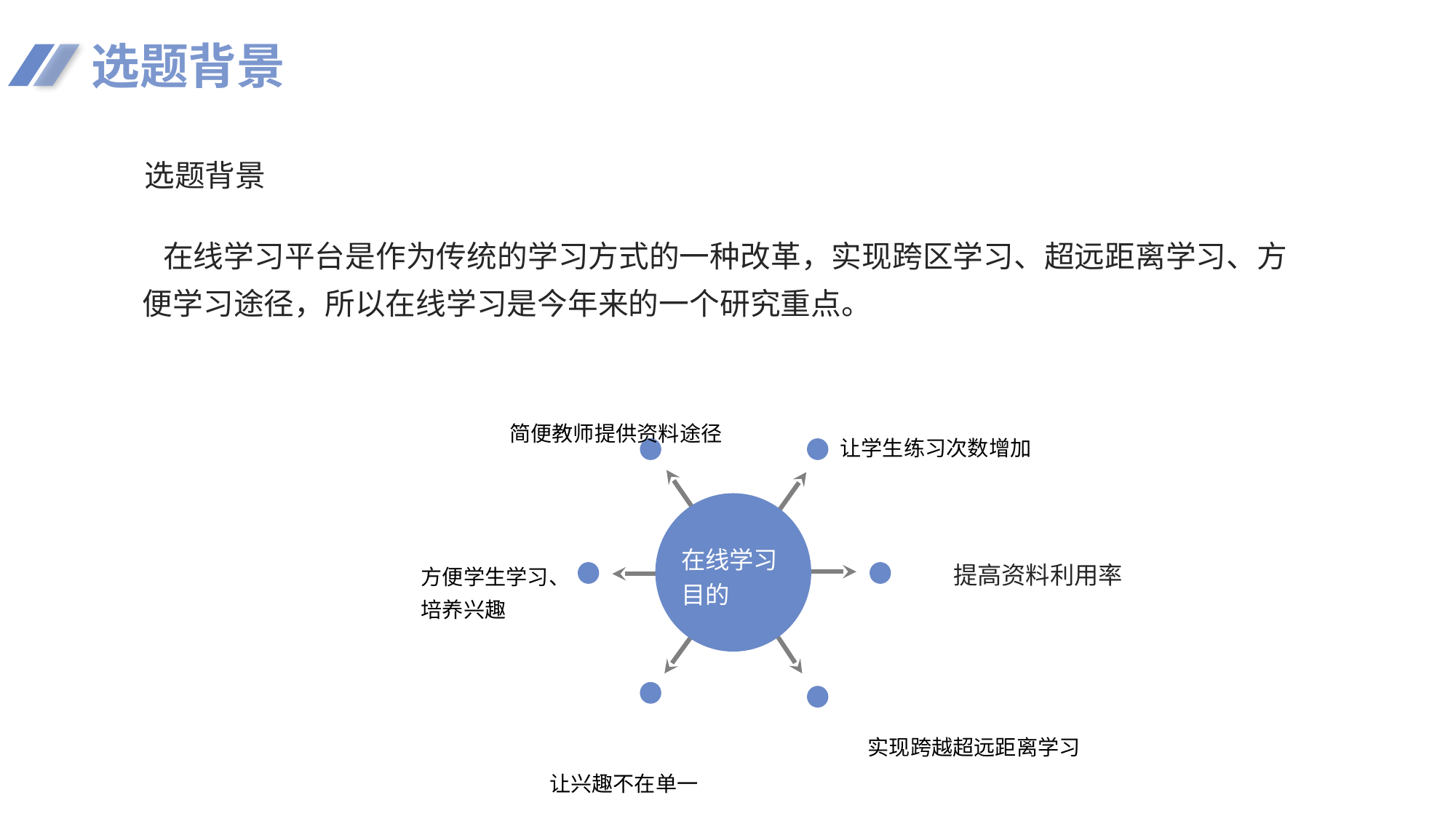

选题背景
选题背景
  在线学习平台是作为传统的学习方式的一种改革，实现跨区学习、超远距离学习、方便学习途径，所以在线学习是今年来的一个研究重点。
简便教师提供资料途径
让学生练习次数增加

提高资料利用率

在线学习
目的
方便学生学习、
培养兴趣
实现跨越超远距离学习
让兴趣不在单一